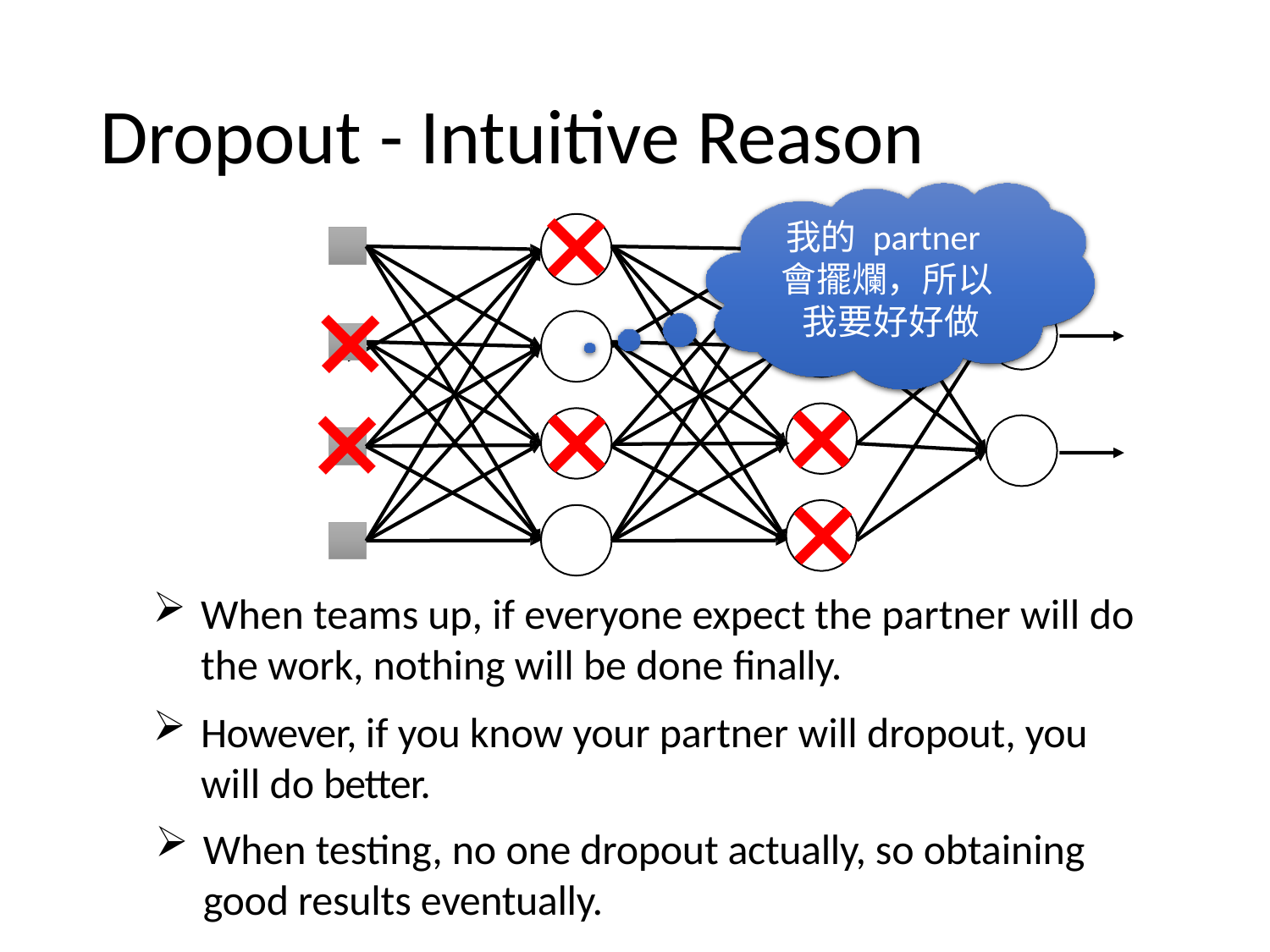

# Dropout - Intuitive Reason

我的 partner  會擺爛，所以  我要好好做

When teams up, if everyone expect the partner will do
the work, nothing will be done finally.
However, if you know your partner will dropout, you
will do better.
When testing, no one dropout actually, so obtaining
good results eventually.